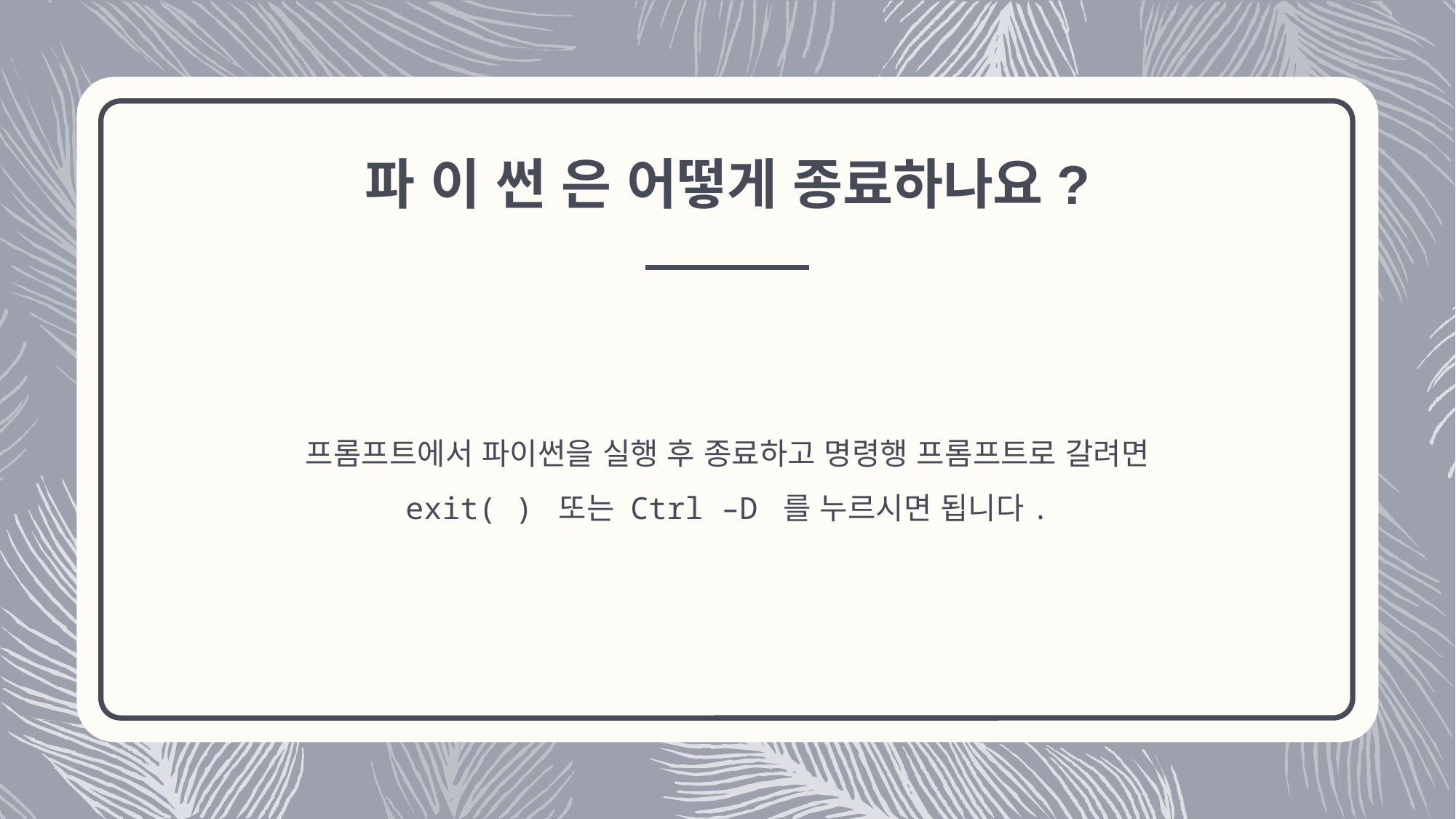

# 파 이 썬 은 어떻게 종료하나요?
프롬프트에서 파이썬을 실행 후 종료하고 명령행 프롬프트로 갈려면
exit( ) 또는 Ctrl –D 를 누르시면 됩니다.